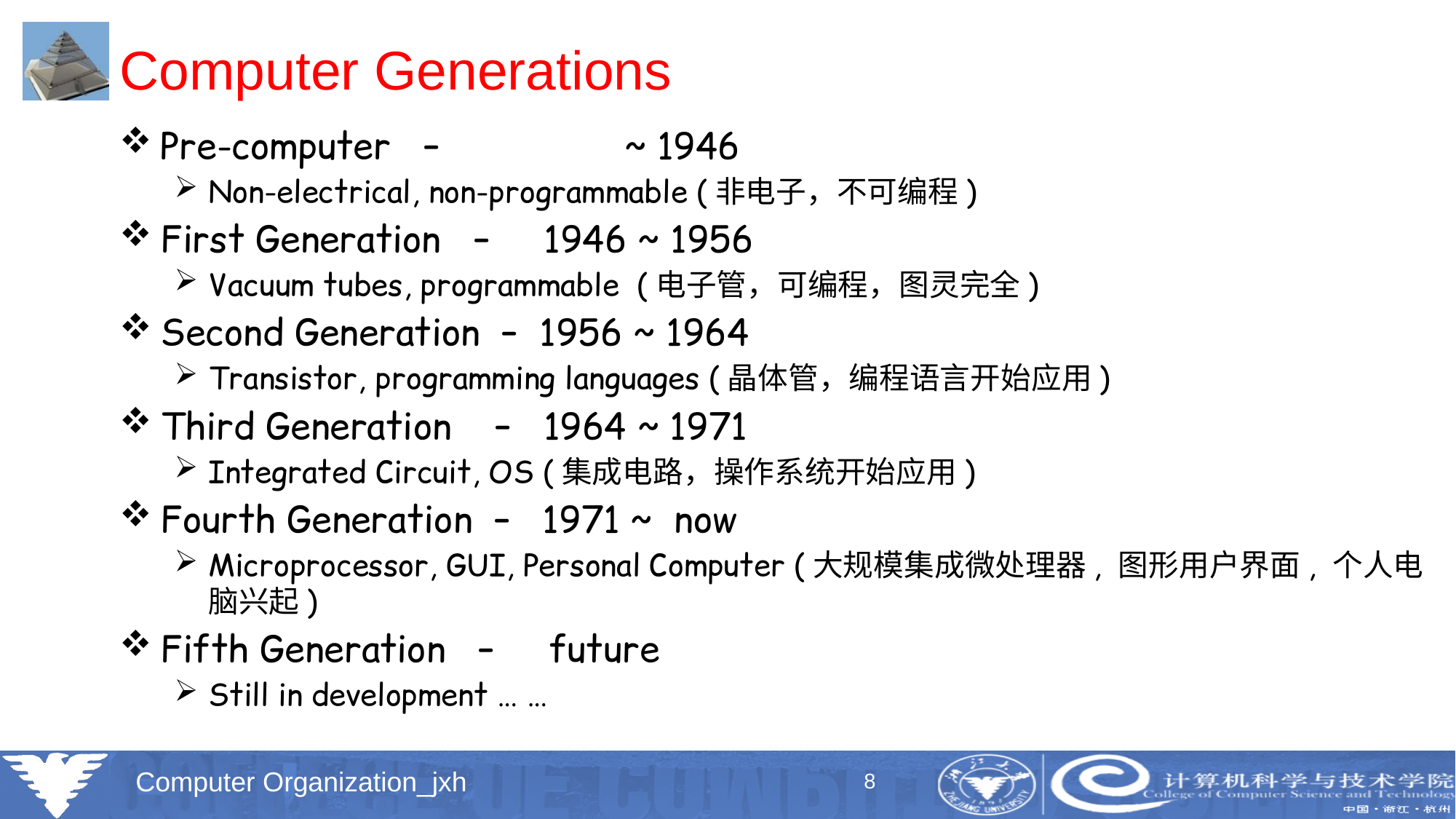

# Computer Generations
Pre-computer   –                 ~ 1946
Non-electrical, non-programmable (非电子，不可编程)
First Generation   –     1946 ~ 1956
Vacuum tubes, programmable  (电子管，可编程，图灵完全)
Second Generation  –  1956 ~ 1964
Transistor, programming languages (晶体管，编程语言开始应用)
Third Generation    –   1964 ~ 1971
Integrated Circuit, OS (集成电路，操作系统开始应用)
Fourth Generation  –   1971 ~  now
Microprocessor, GUI, Personal Computer (大规模集成微处理器, 图形用户界面, 个人电脑兴起)
Fifth Generation   –     future
Still in development … …